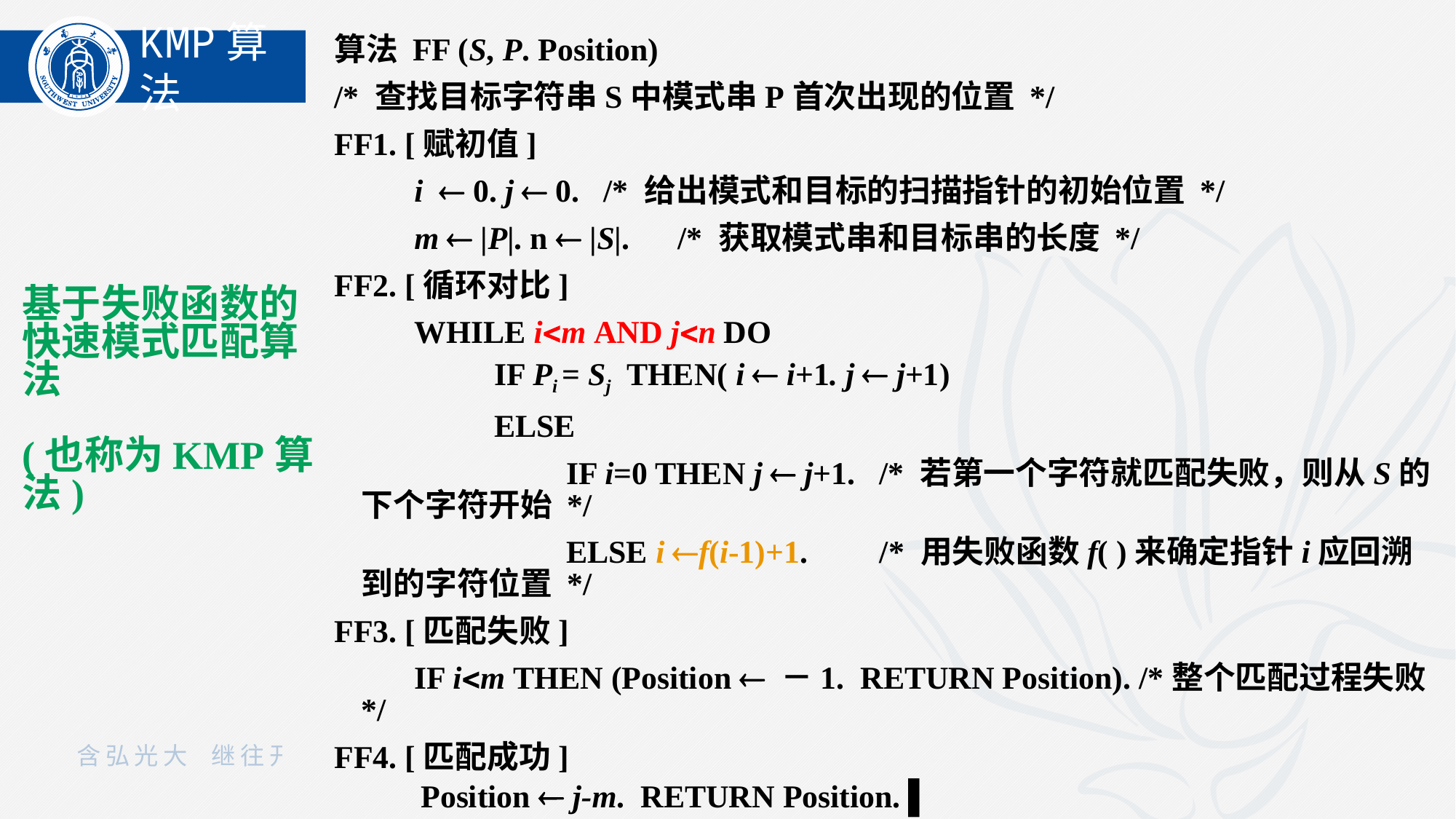

KMP算法
算法 FF (S, P. Position)
/* 查找目标字符串S中模式串P首次出现的位置 */
FF1. [赋初值]
          i  ← 0. j ← 0.	   /* 给出模式和目标的扫描指针的初始位置 */
          m ← |P|. n ← |S|.      /* 获取模式串和目标串的长度 */
FF2. [循环对比]
          WHILE i<m AND j<n DO
                    IF Pi = Sj  THEN( i ← i+1. j ← j+1)
                    ELSE
                             IF i=0 THEN j ← j+1.   /* 若第一个字符就匹配失败，则从S的下个字符开始 */
                             ELSE i ←f(i-1)+1.         /* 用失败函数f( )来确定指针i应回溯到的字符位置 */
FF3. [匹配失败]
          IF i<m THEN (Position ← －1.  RETURN Position). /*整个匹配过程失败*/
FF4. [匹配成功]
    Position ← j-m.  RETURN Position. ▌

基于失败函数的快速模式匹配算法

(也称为KMP算法)